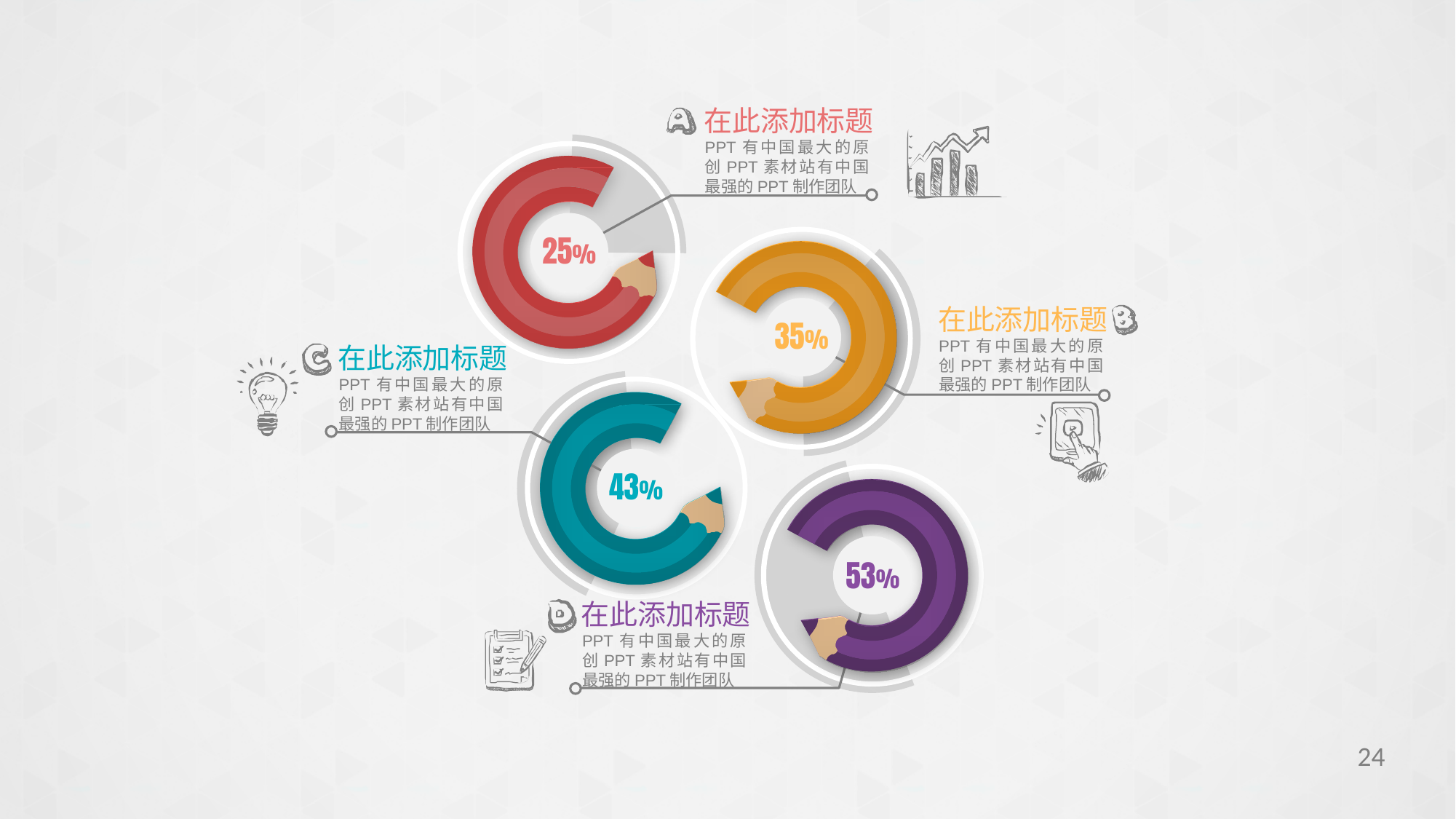

在此添加标题
PPT有中国最大的原创PPT素材站有中国最强的PPT制作团队

25%

在此添加标题
PPT有中国最大的原创PPT素材站有中国最强的PPT制作团队

35%
在此添加标题
PPT有中国最大的原创PPT素材站有中国最强的PPT制作团队

43%

53%

在此添加标题
PPT有中国最大的原创PPT素材站有中国最强的PPT制作团队

24